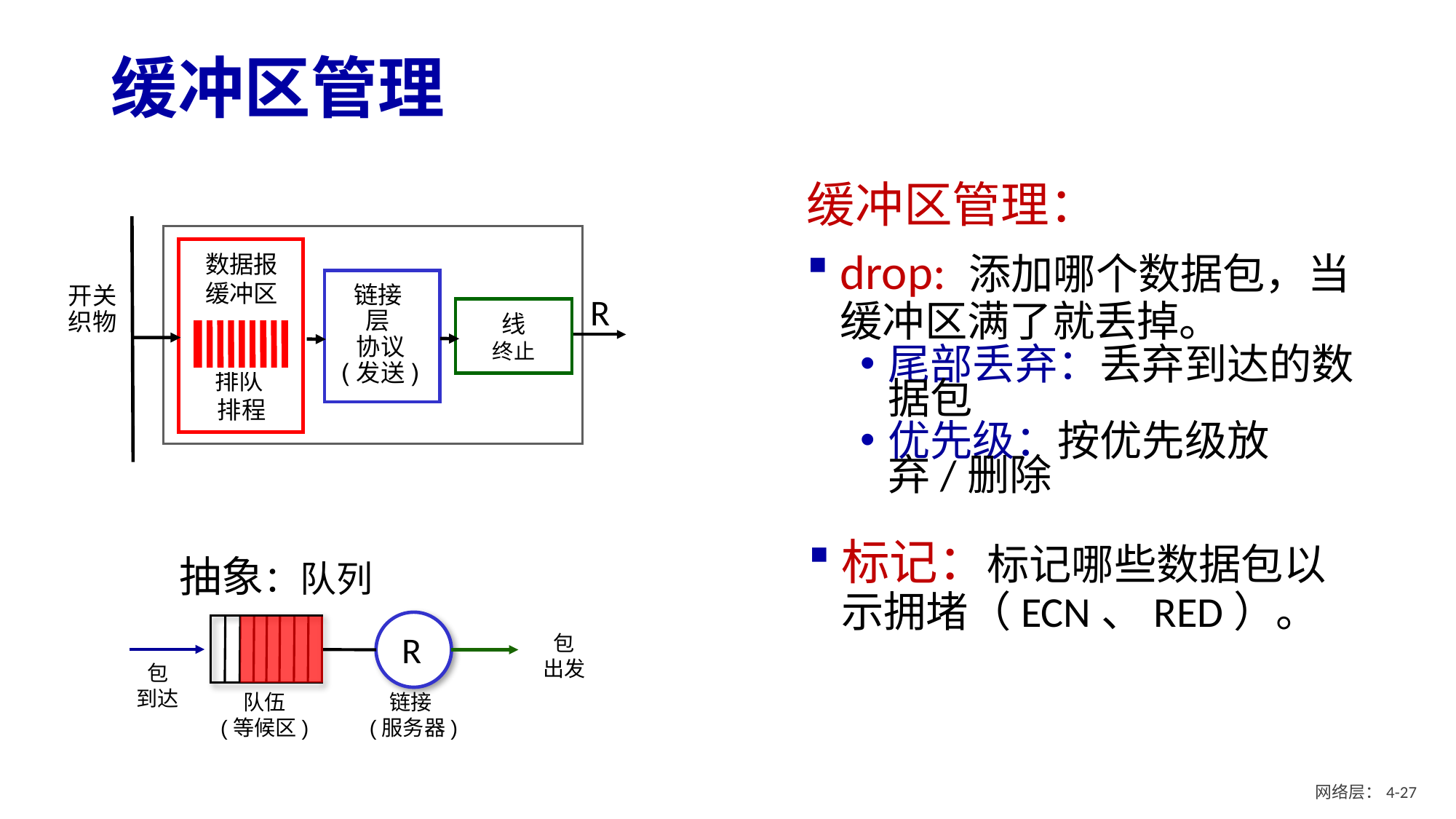

# 缓冲区管理
缓冲区管理：
drop: 添加哪个数据包，当缓冲区满了就丢掉。
尾部丢弃：丢弃到达的数据包
优先级：按优先级放弃/删除

数据报
缓冲区

排队
排程

开关
织物

R
链接
层
协议
(发送)
线
终止

标记：标记哪些数据包以示拥堵（ECN、RED）。

抽象：队列

包
出发
包
到达
队伍
(等候区)
链接
 (服务器)
R
网络层：4-27